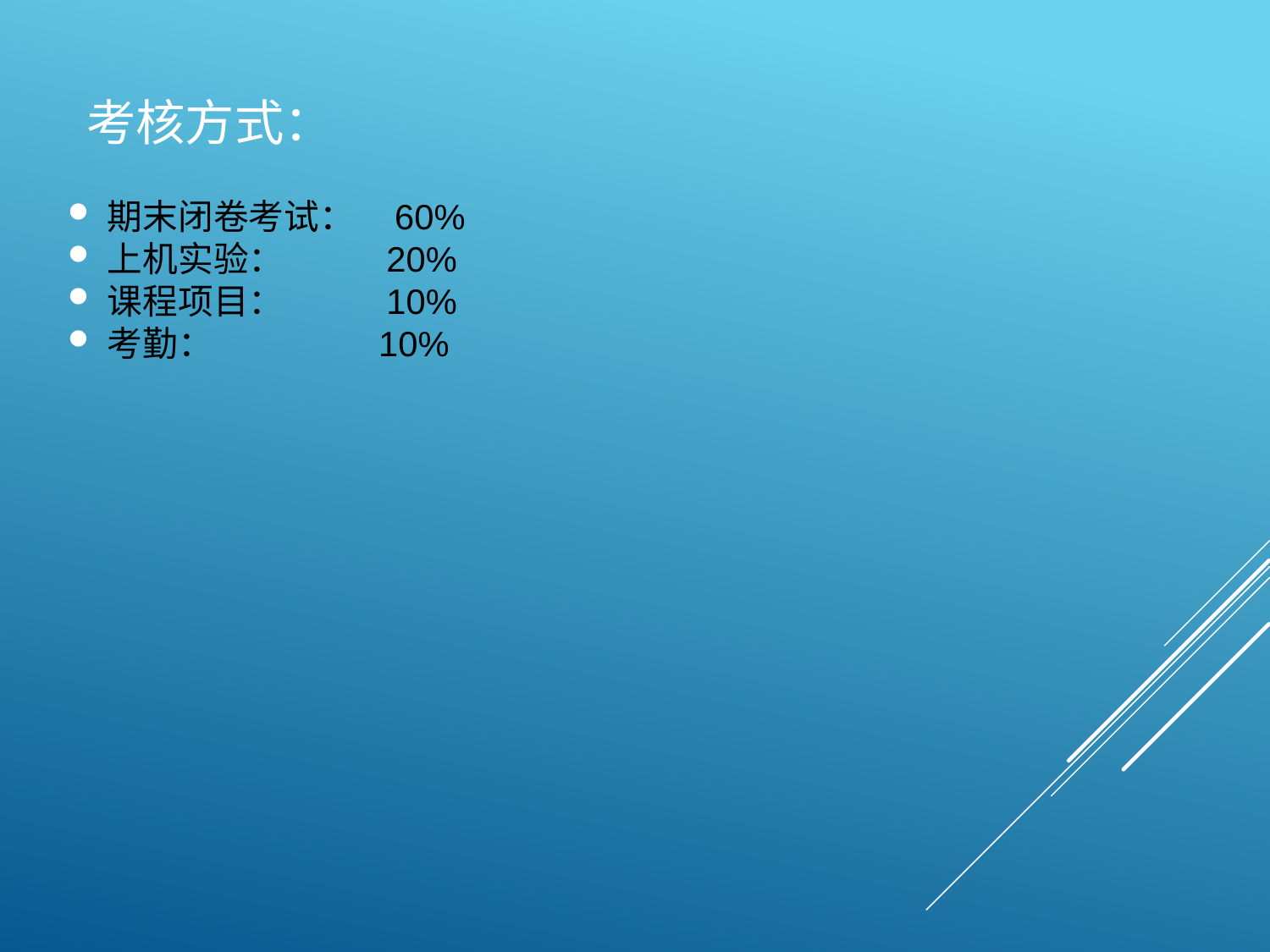

# 考核方式：
期末闭卷考试：    60%
上机实验：            20%
课程项目：            10%
考勤：                    10%